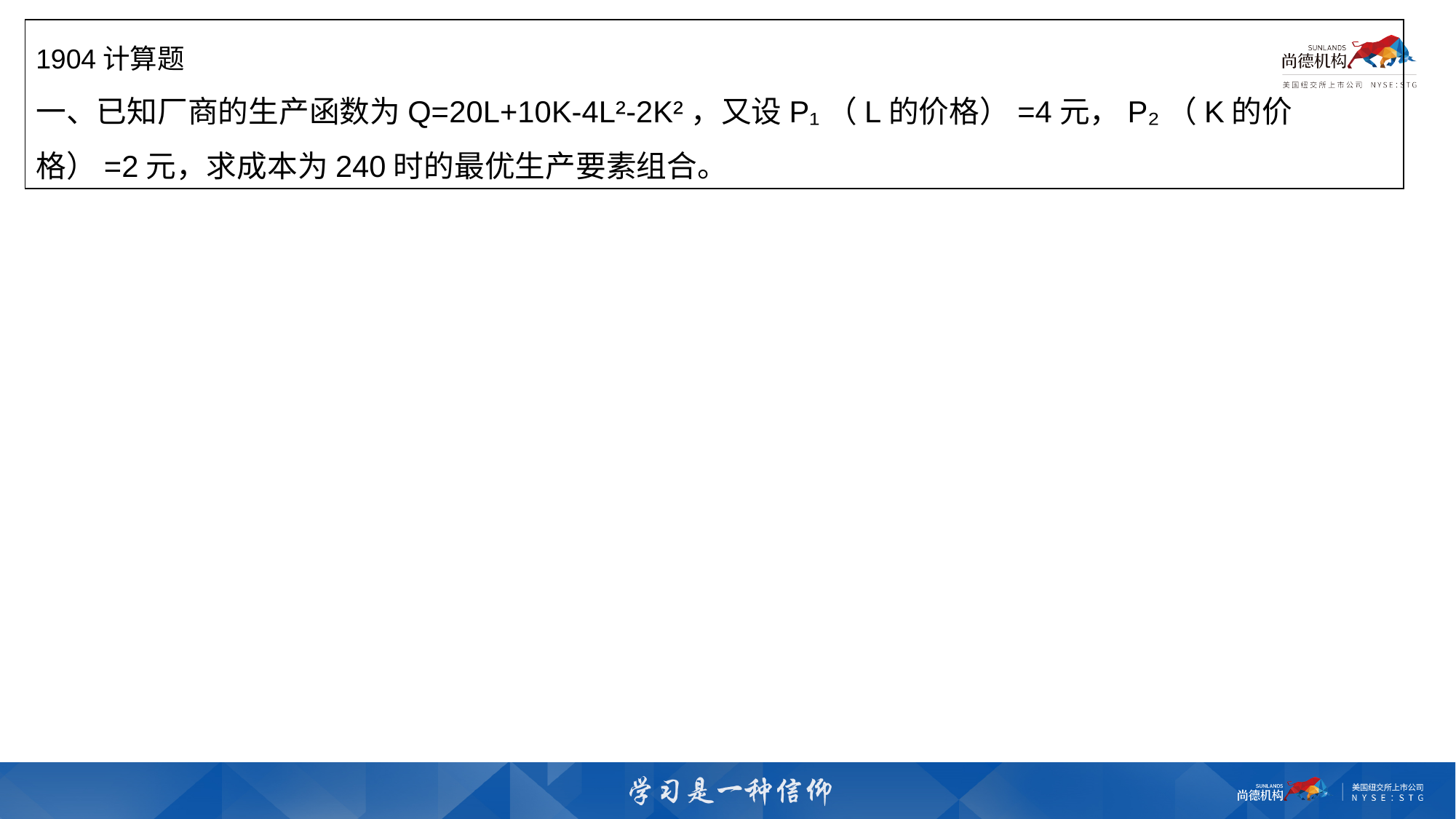

1904计算题
一、已知厂商的生产函数为Q=20L+10K-4L²-2K²，又设P₁（L的价格）=4元，P₂（K的价格）=2元，求成本为240时的最优生产要素组合。